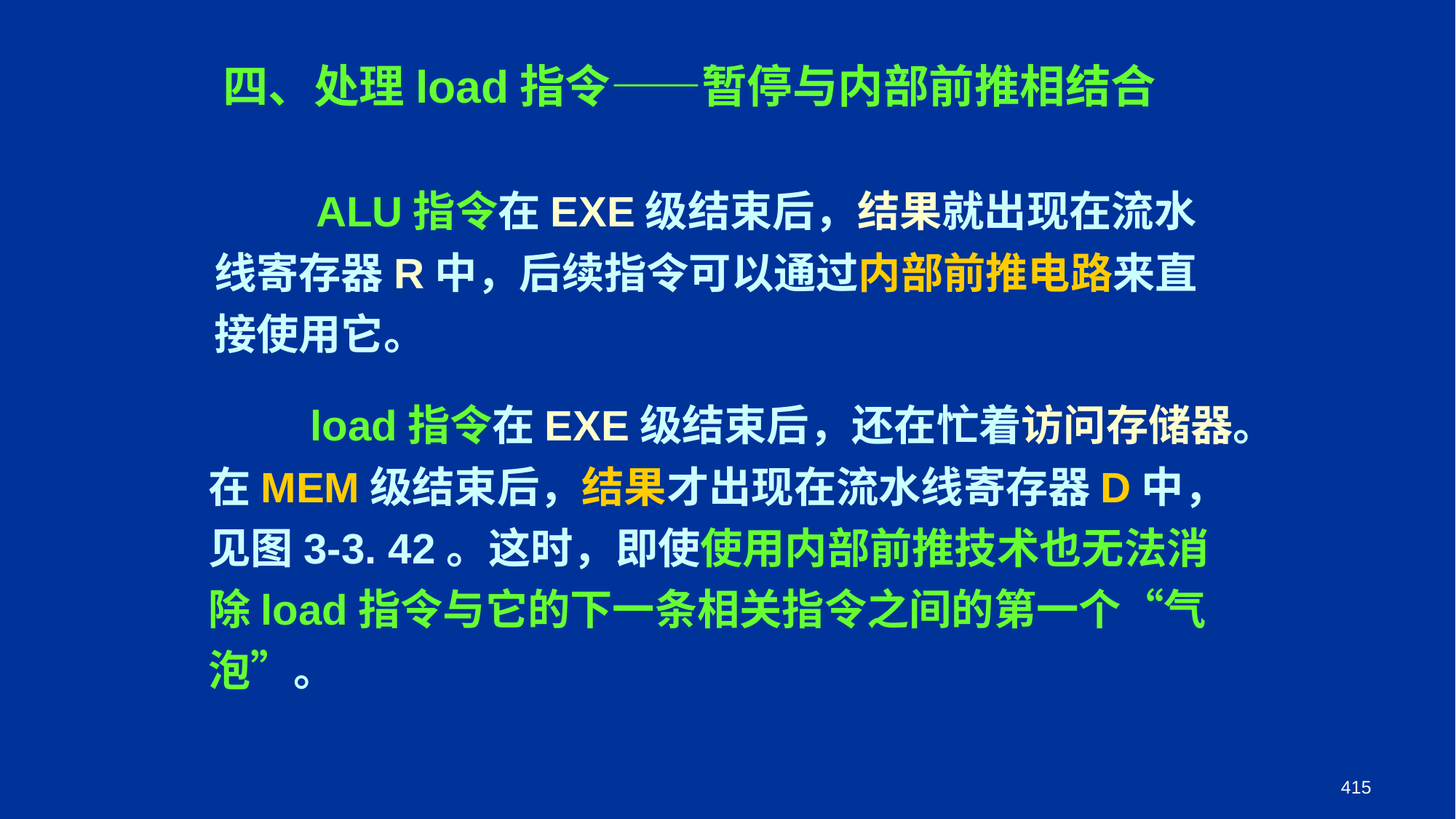

四、处理load指令——暂停与内部前推相结合
　　ALU指令在EXE级结束后，结果就出现在流水线寄存器R中，后续指令可以通过内部前推电路来直接使用它。
　　load指令在EXE级结束后，还在忙着访问存储器。在MEM级结束后，结果才出现在流水线寄存器D中，见图3-3. 42。这时，即使使用内部前推技术也无法消除load指令与它的下一条相关指令之间的第一个“气泡”。
415